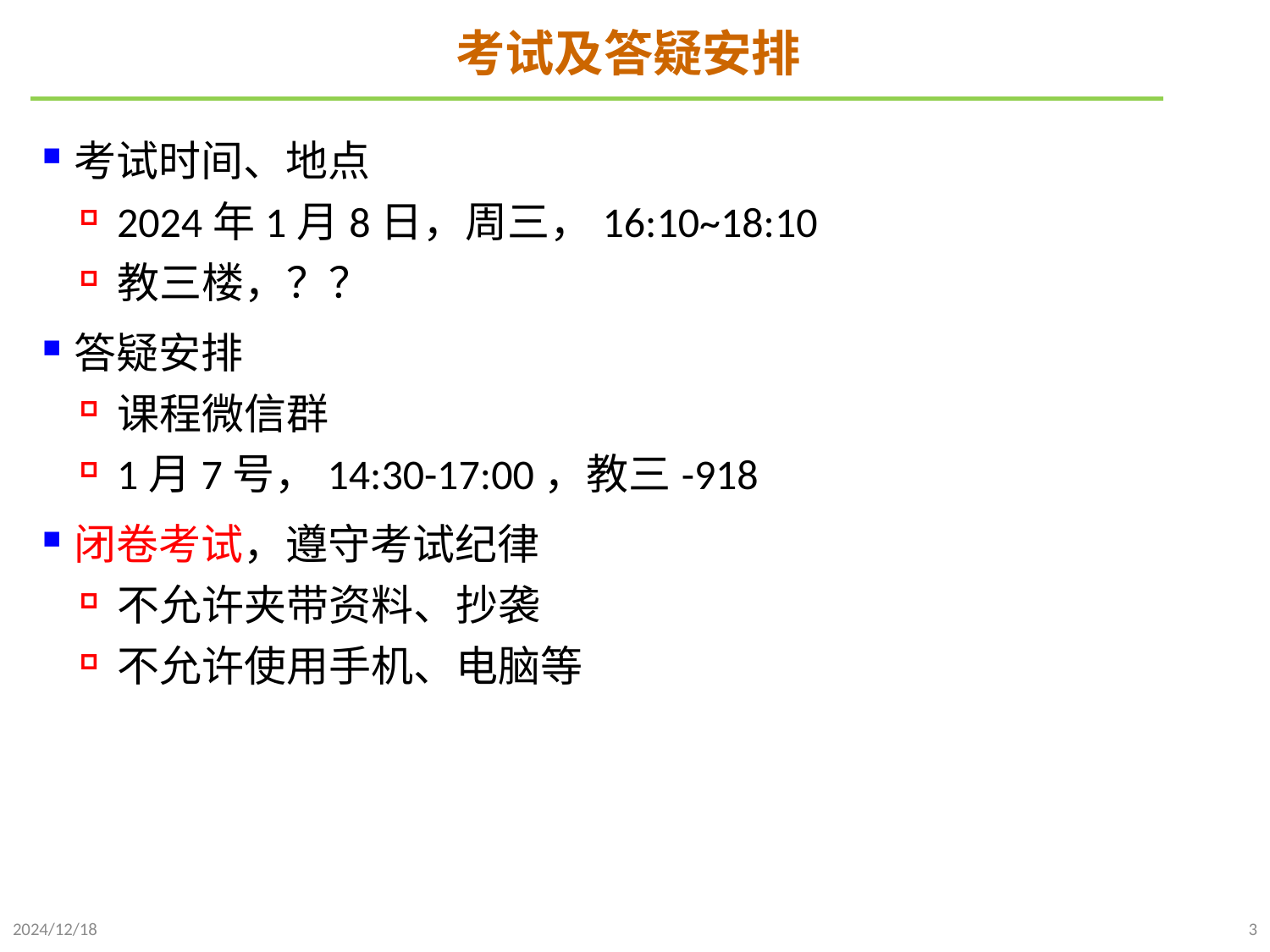

# 考试及答疑安排
考试时间、地点
2024年1月8日，周三，16:10~18:10
教三楼，？？
答疑安排
课程微信群
1月7号，14:30-17:00，教三-918
闭卷考试，遵守考试纪律
不允许夹带资料、抄袭
不允许使用手机、电脑等

2024/12/18
3